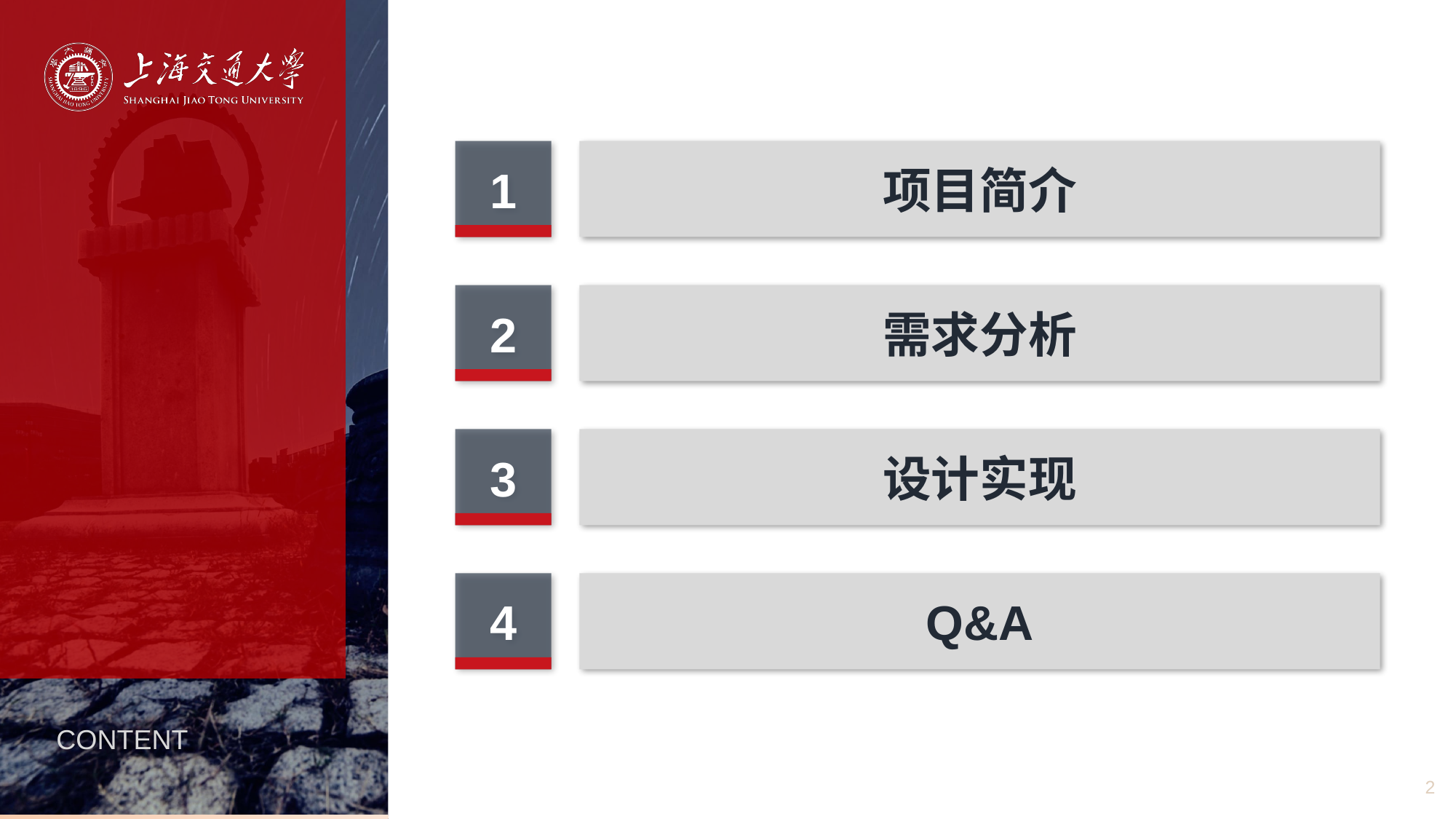

1

项目简介
2

需求分析
3

设计实现
4

Q&A
2